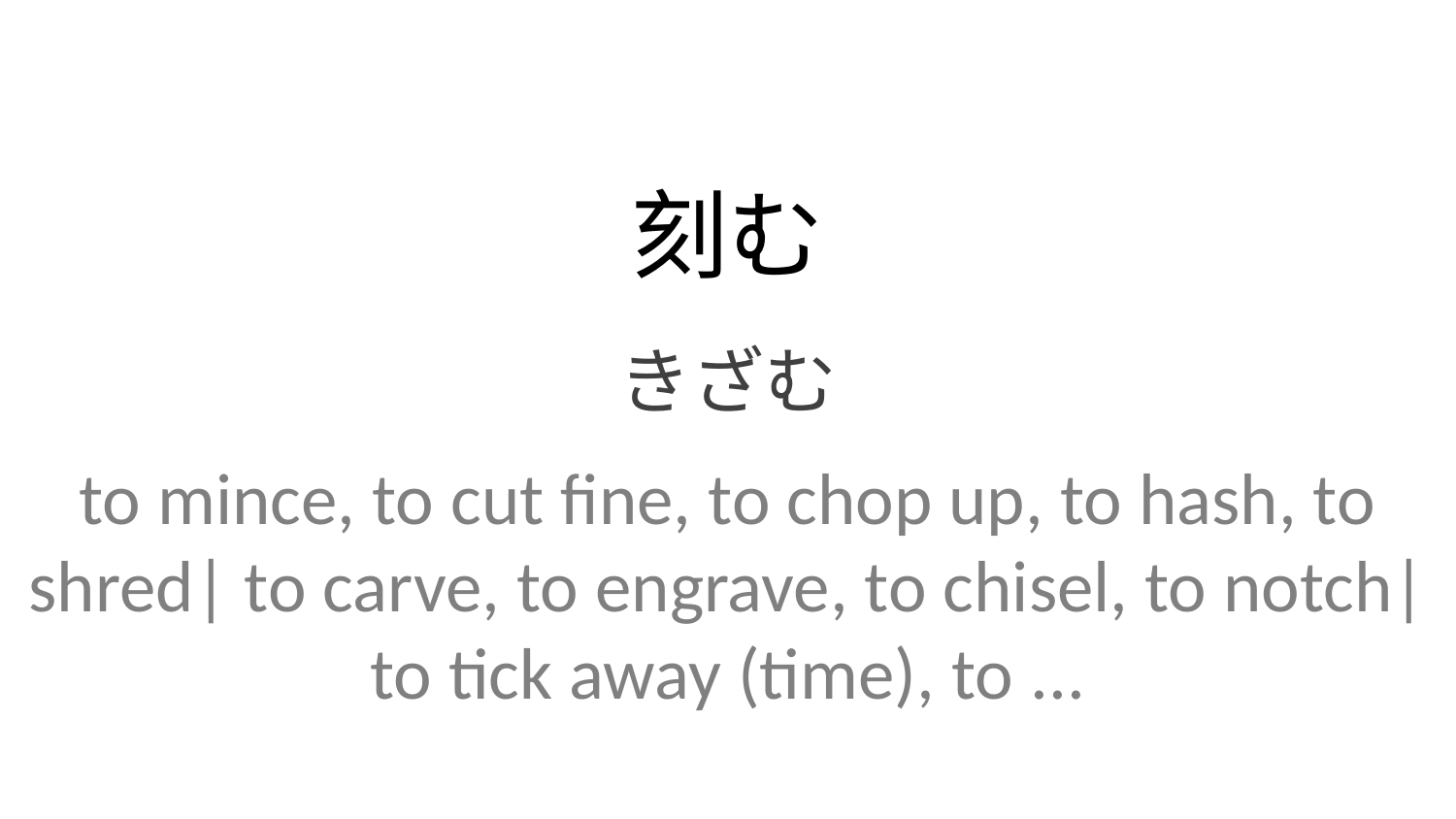

刻む

きざむ
to mince, to cut fine, to chop up, to hash, to shred| to carve, to engrave, to chisel, to notch| to tick away (time), to ...